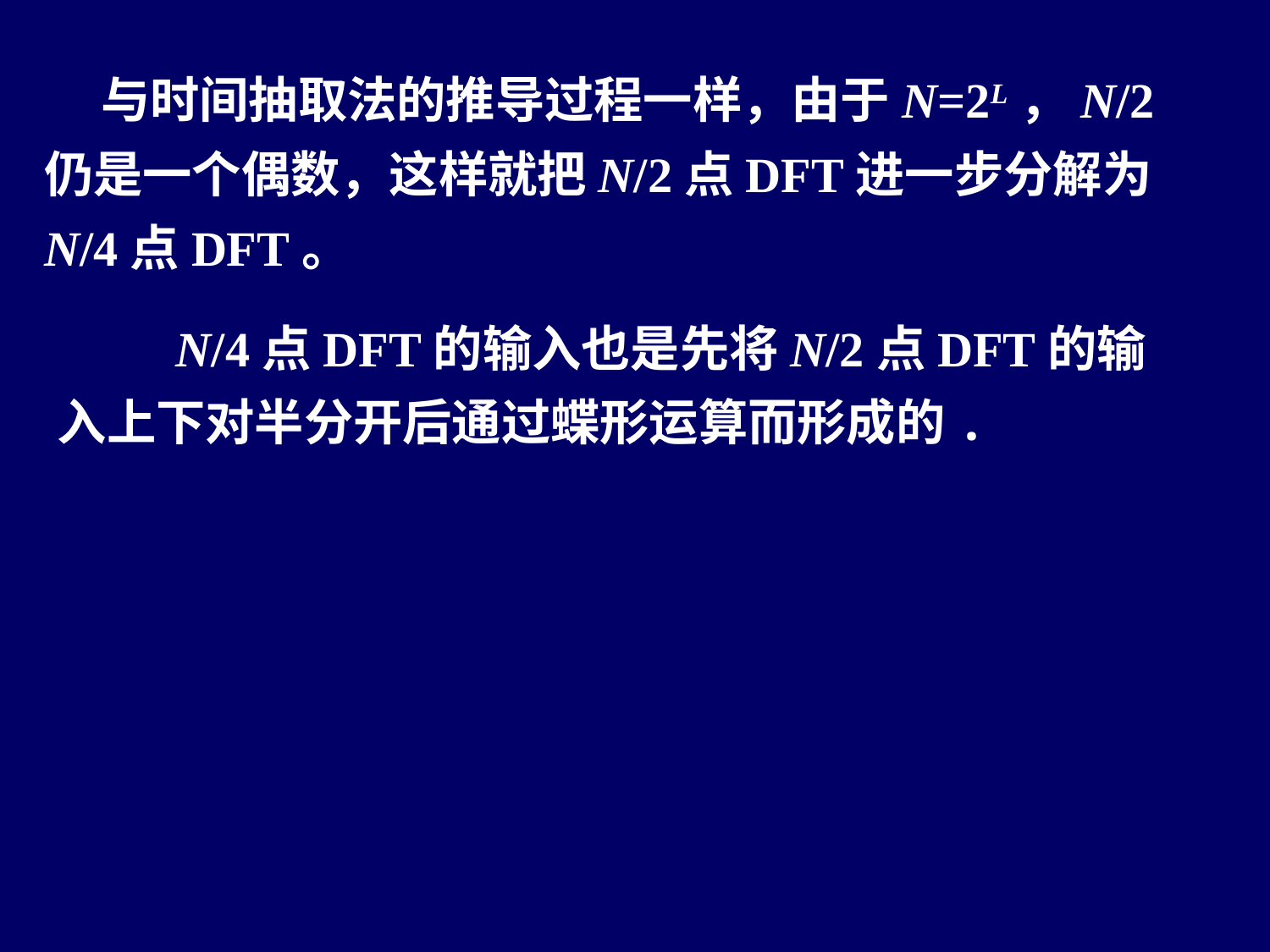

与时间抽取法的推导过程一样，由于N=2L，N/2仍是一个偶数，这样就把N/2点DFT进一步分解为N/4点DFT。
    N/4点DFT的输入也是先将N/2点DFT的输入上下对半分开后通过蝶形运算而形成的.